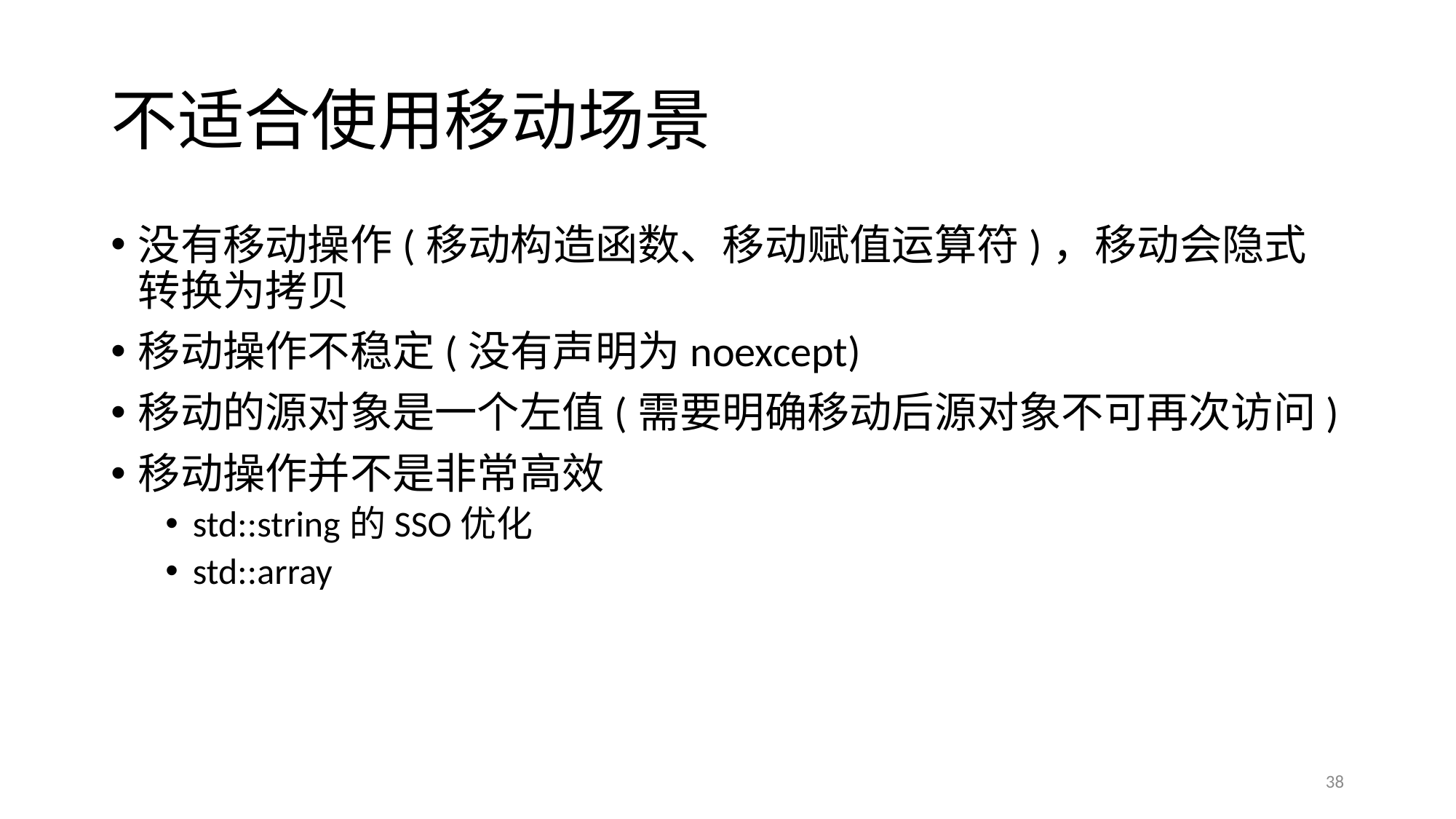

# 不适合使用移动场景
没有移动操作(移动构造函数、移动赋值运算符)，移动会隐式转换为拷贝
移动操作不稳定(没有声明为noexcept)
移动的源对象是一个左值(需要明确移动后源对象不可再次访问)
移动操作并不是非常高效
std::string的SSO优化
std::array
38